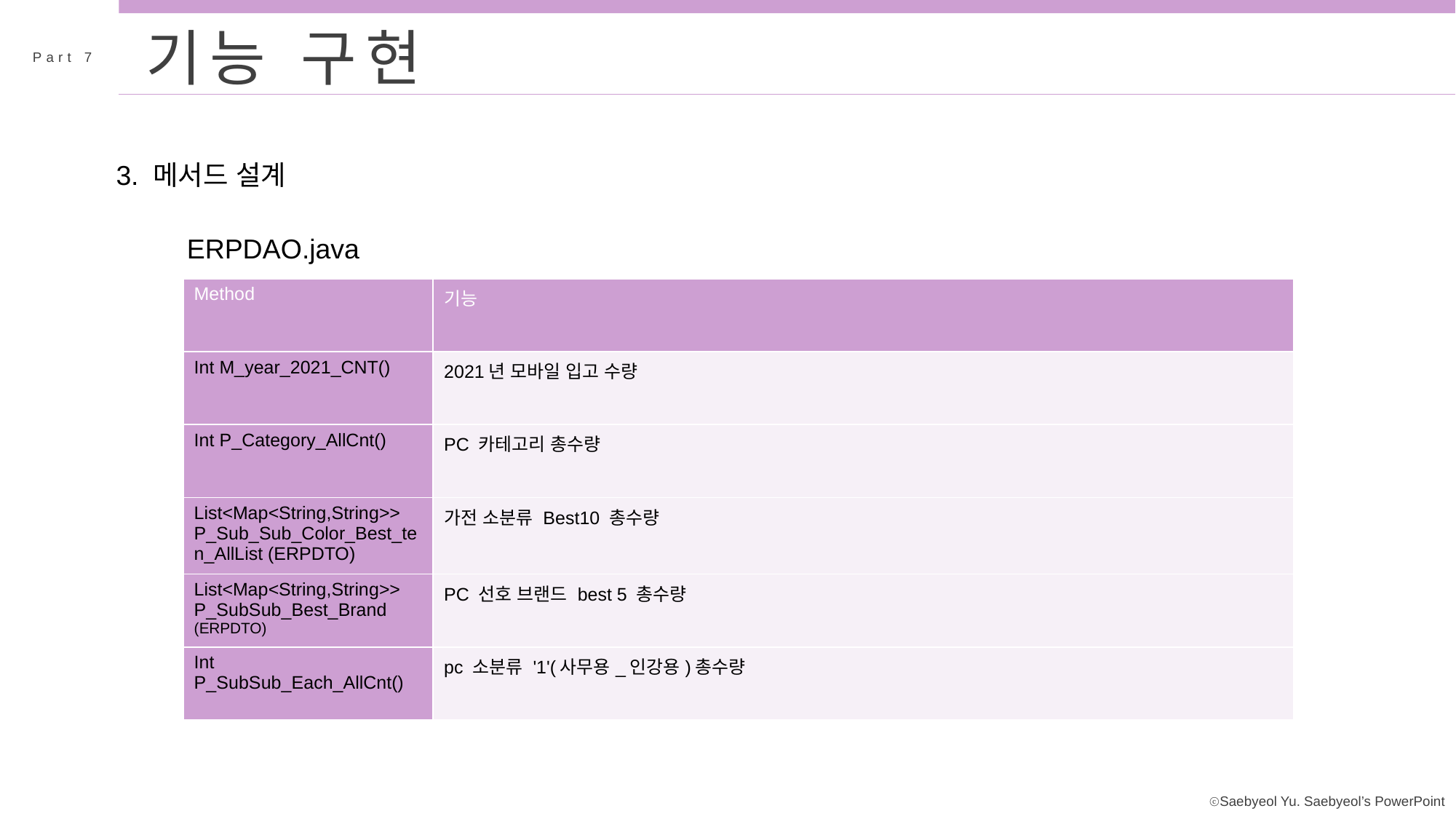

기능 구현
Part 7
3. 메서드 설계
ERPDAO.java
| Method | 기능 |
| --- | --- |
| Int M\_year\_2021\_CNT() | 2021년 모바일 입고 수량 |
| Int P\_Category\_AllCnt() | PC 카테고리 총수량 |
| List<Map<String,String>> P\_Sub\_Sub\_Color\_Best\_ten\_AllList (ERPDTO) | 가전 소분류 Best10 총수량 |
| List<Map<String,String>> P\_SubSub\_Best\_Brand (ERPDTO) | PC 선호 브랜드 best 5 총수량 |
| Int P\_SubSub\_Each\_AllCnt() | pc 소분류 '1'(사무용\_인강용)총수량 |